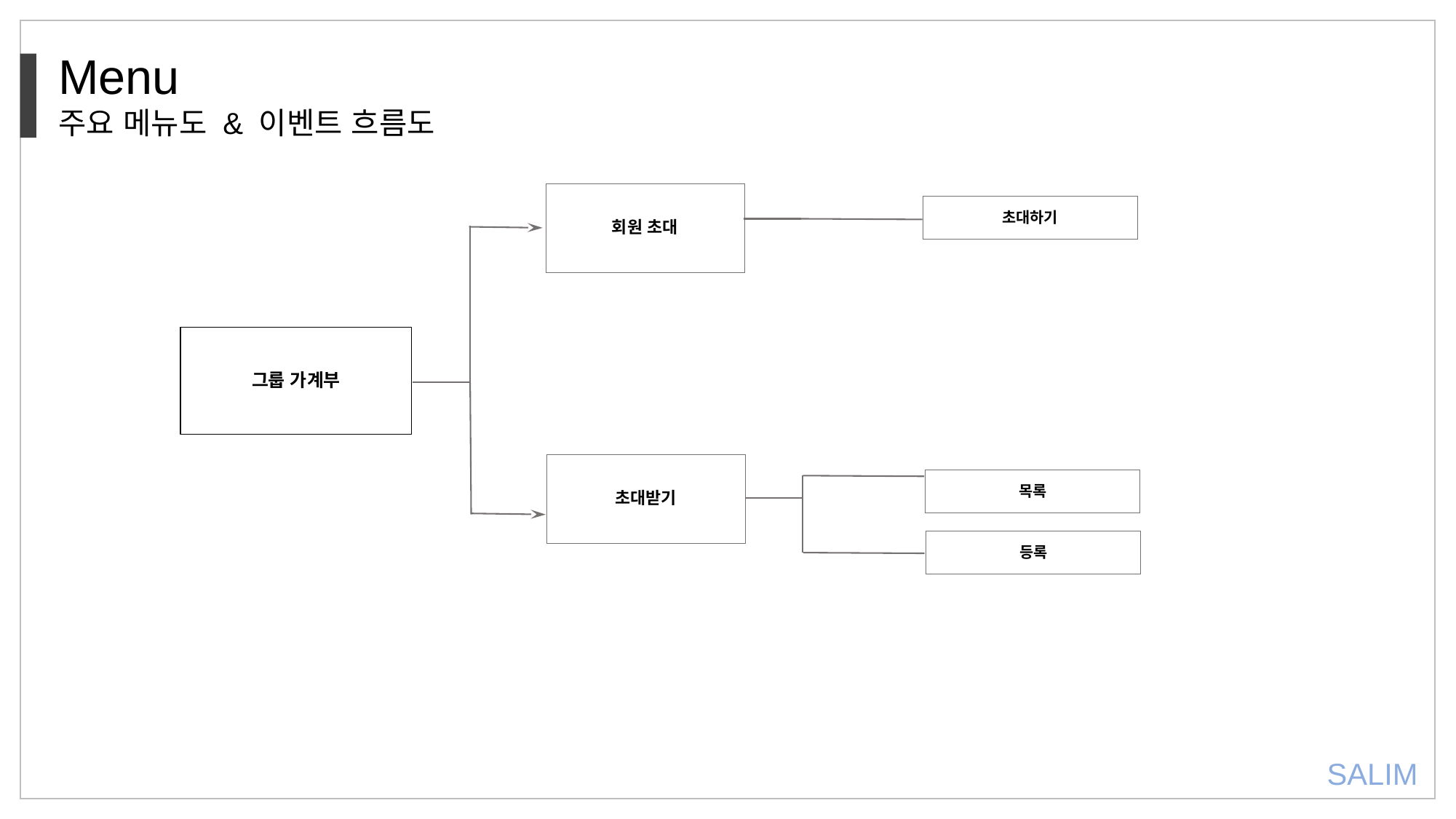

Menu
주요 메뉴도 & 이벤트 흐름도

회원 초대
초대하기
그룹 가계부
초대받기
목록
등록
SALIM